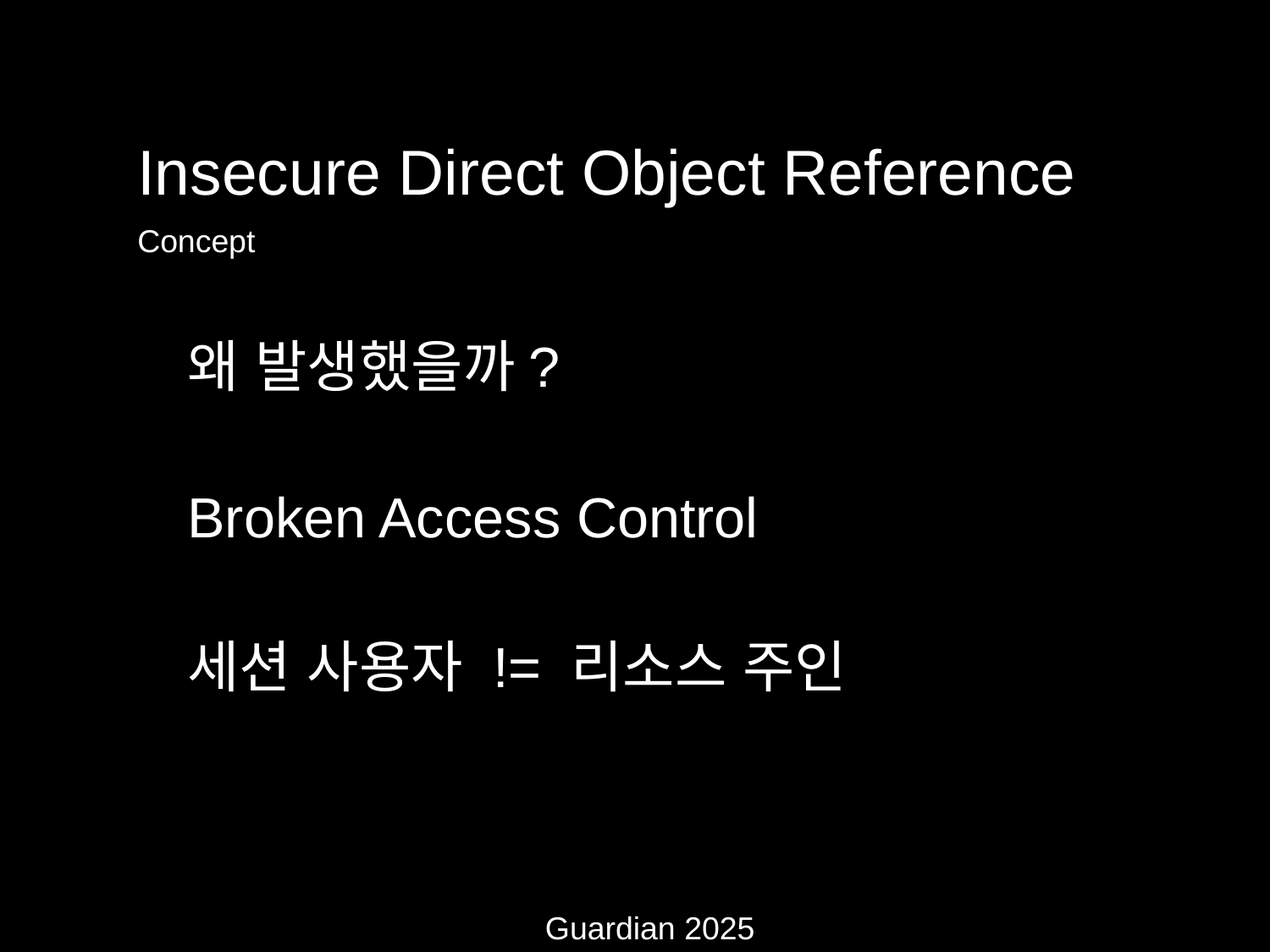

Insecure Direct Object Reference
Concept
왜 발생했을까?
Broken Access Control
세션 사용자 != 리소스 주인